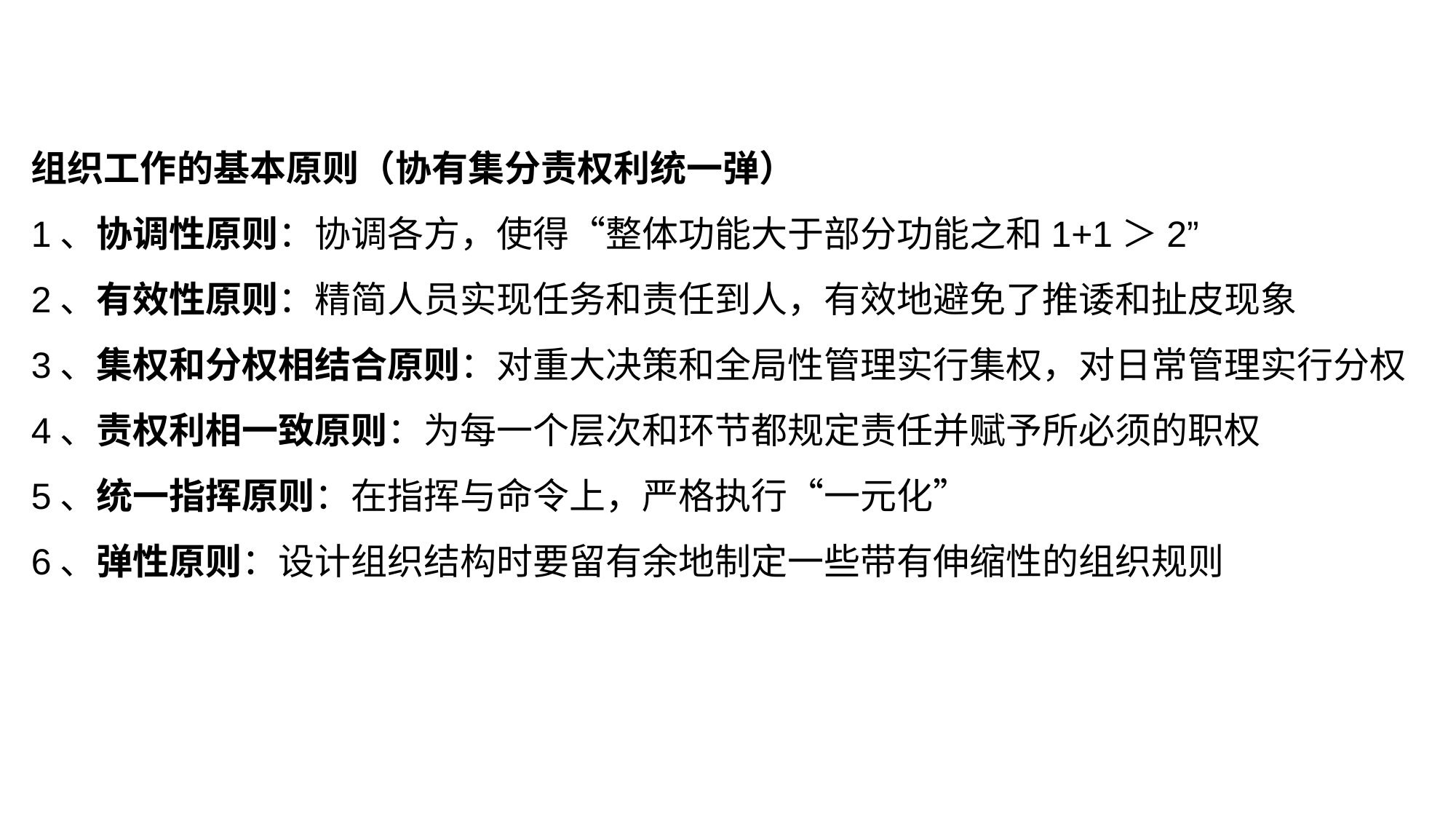

组织工作的基本原则（协有集分责权利统一弹）
1、协调性原则：协调各方，使得“整体功能大于部分功能之和1+1＞2”
2、有效性原则：精简人员实现任务和责任到人，有效地避免了推诿和扯皮现象
3、集权和分权相结合原则：对重大决策和全局性管理实行集权，对日常管理实行分权
4、责权利相一致原则：为每一个层次和环节都规定责任并赋予所必须的职权
5、统一指挥原则：在指挥与命令上，严格执行“一元化”
6、弹性原则：设计组织结构时要留有余地制定一些带有伸缩性的组织规则